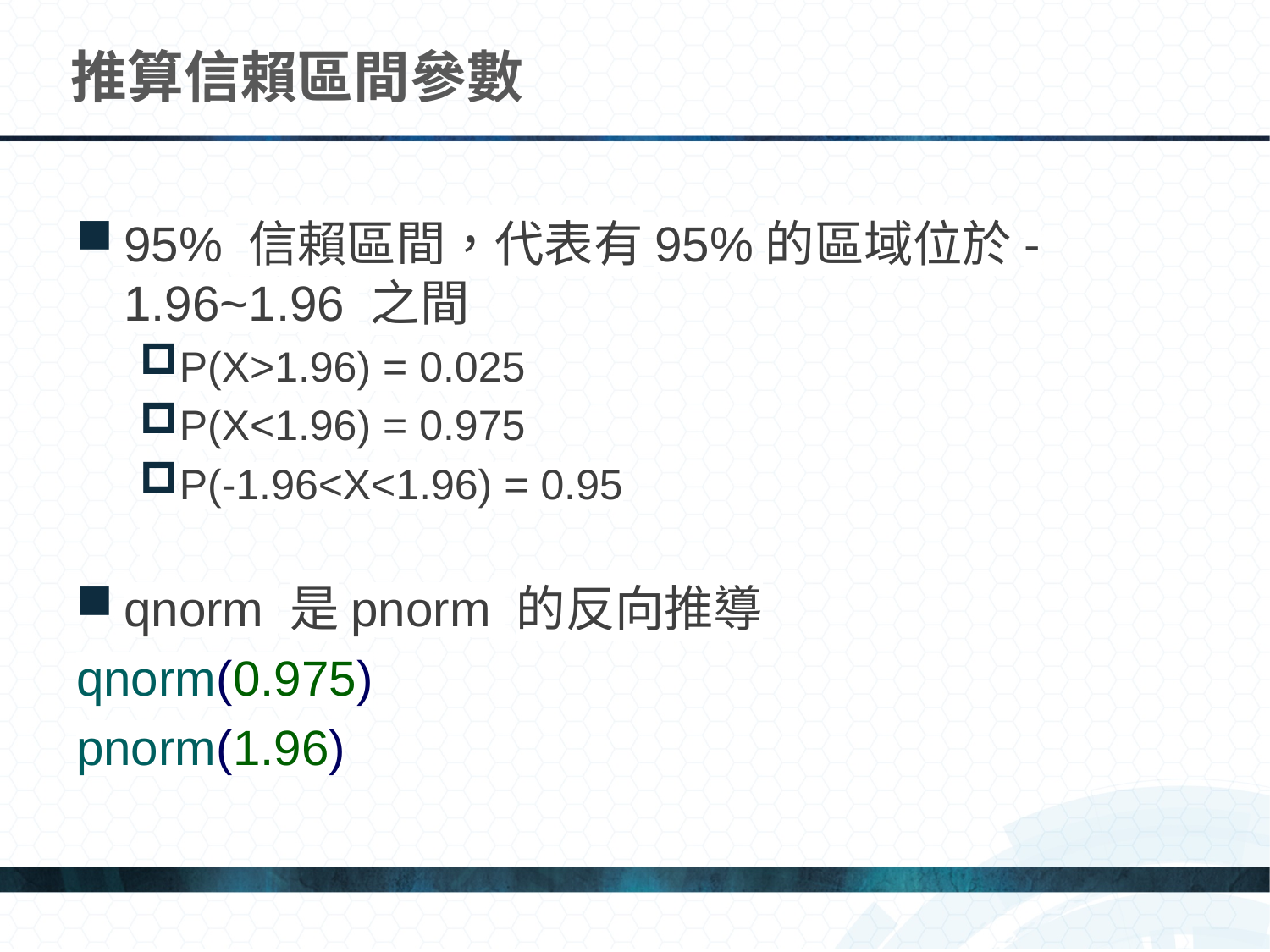

# 推算信賴區間參數
95% 信賴區間，代表有95%的區域位於-1.96~1.96 之間
P(X>1.96) = 0.025
P(X<1.96) = 0.975
P(-1.96<X<1.96) = 0.95

qnorm 是pnorm 的反向推導
qnorm(0.975)
pnorm(1.96)